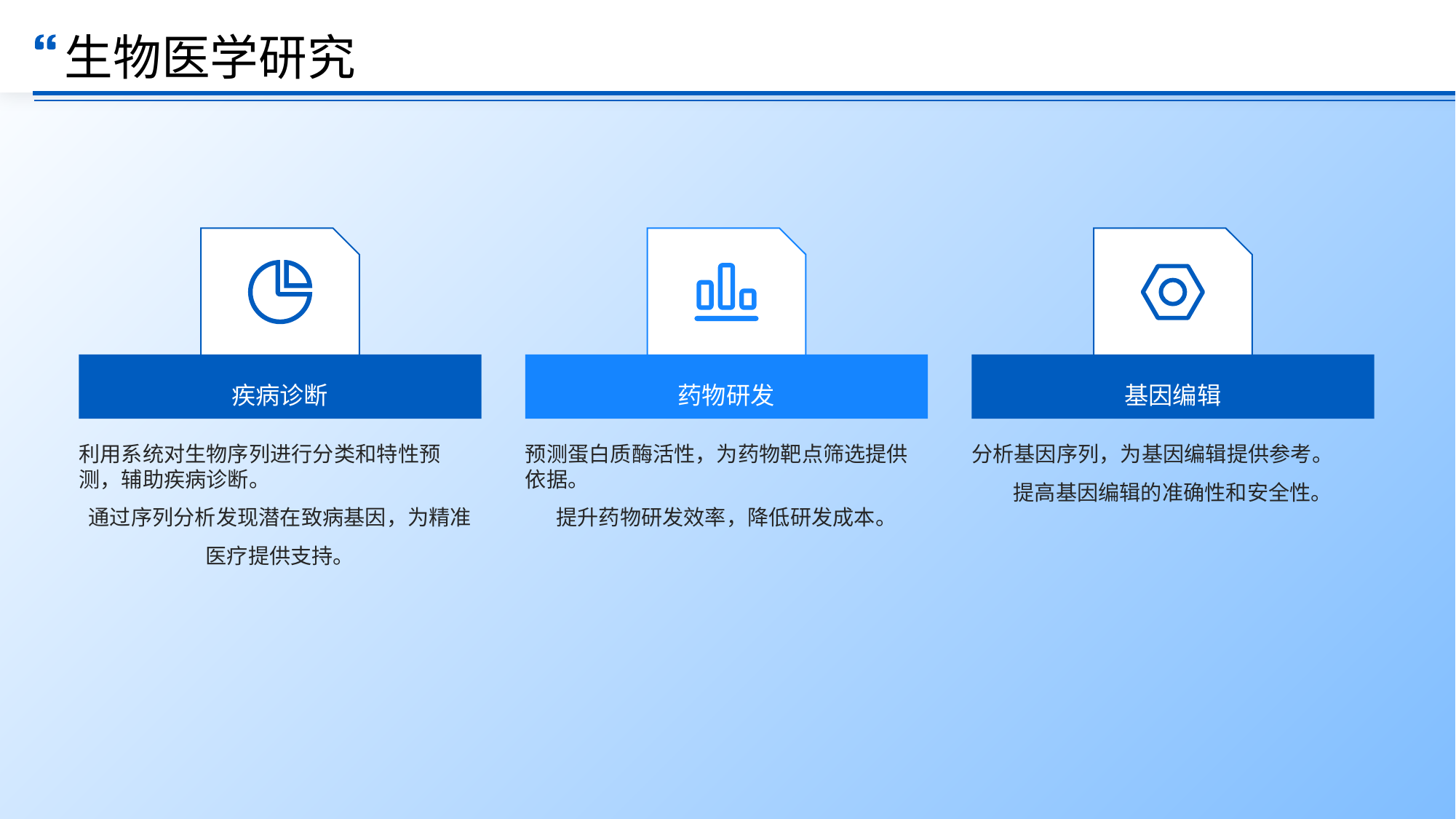

生物医学研究

疾病诊断
药物研发
基因编辑
利用系统对生物序列进行分类和特性预测，辅助疾病诊断。
通过序列分析发现潜在致病基因，为精准医疗提供支持。
预测蛋白质酶活性，为药物靶点筛选提供依据。
提升药物研发效率，降低研发成本。
分析基因序列，为基因编辑提供参考。
提高基因编辑的准确性和安全性。